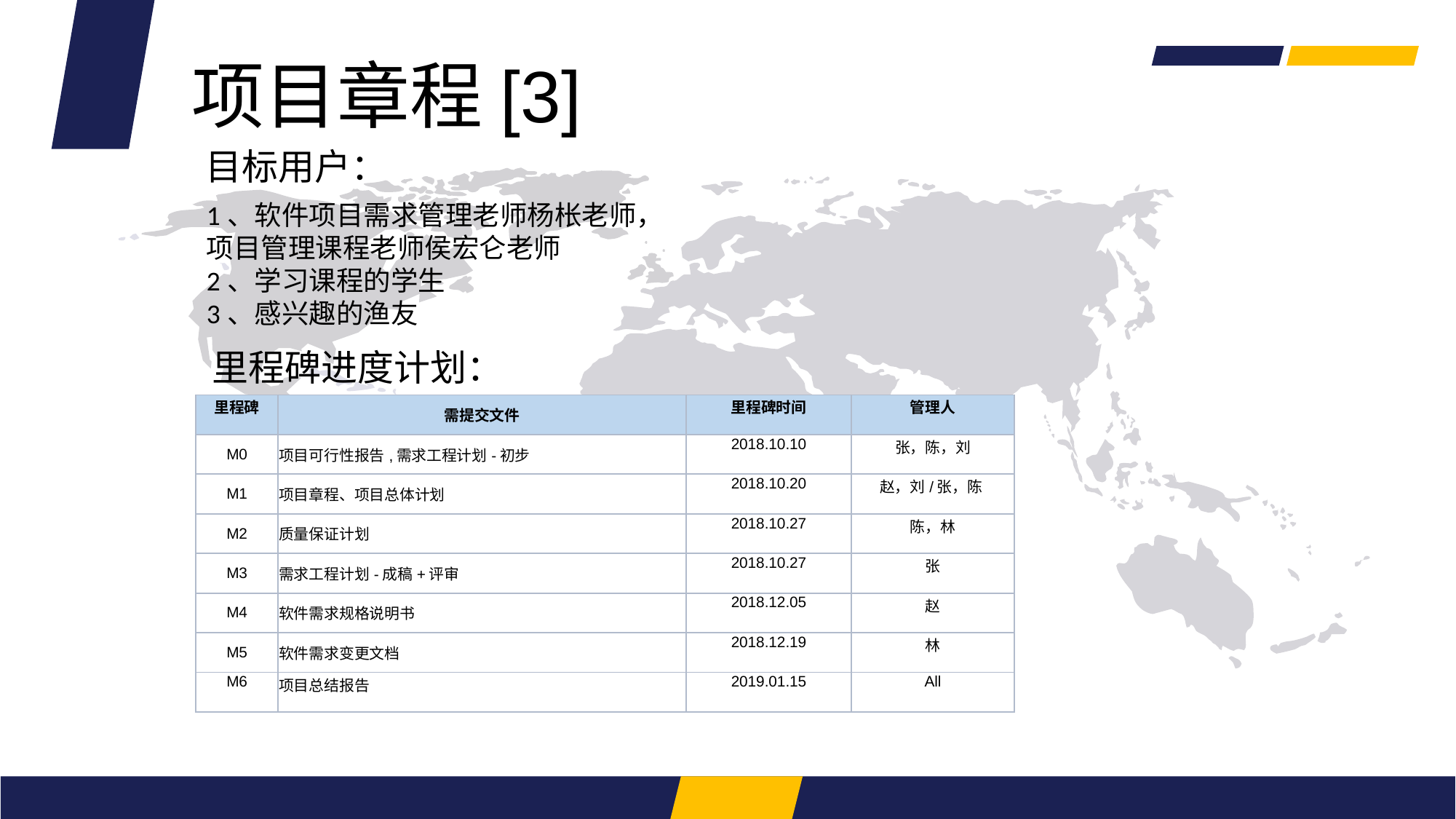

项目章程[3]

目标用户：

1、软件项目需求管理老师杨枨老师，项目管理课程老师侯宏仑老师
2、学习课程的学生
3、感兴趣的渔友
里程碑进度计划：
| 里程碑 | 需提交文件 | 里程碑时间 | 管理人 |
| --- | --- | --- | --- |
| M0 | 项目可行性报告,需求工程计划-初步 | 2018.10.10 | 张，陈，刘 |
| M1 | 项目章程、项目总体计划 | 2018.10.20 | 赵，刘/张，陈 |
| M2 | 质量保证计划 | 2018.10.27 | 陈，林 |
| M3 | 需求工程计划-成稿+评审 | 2018.10.27 | 张 |
| M4 | 软件需求规格说明书 | 2018.12.05 | 赵 |
| M5 | 软件需求变更文档 | 2018.12.19 | 林 |
| M6 | 项目总结报告 | 2019.01.15 | All |